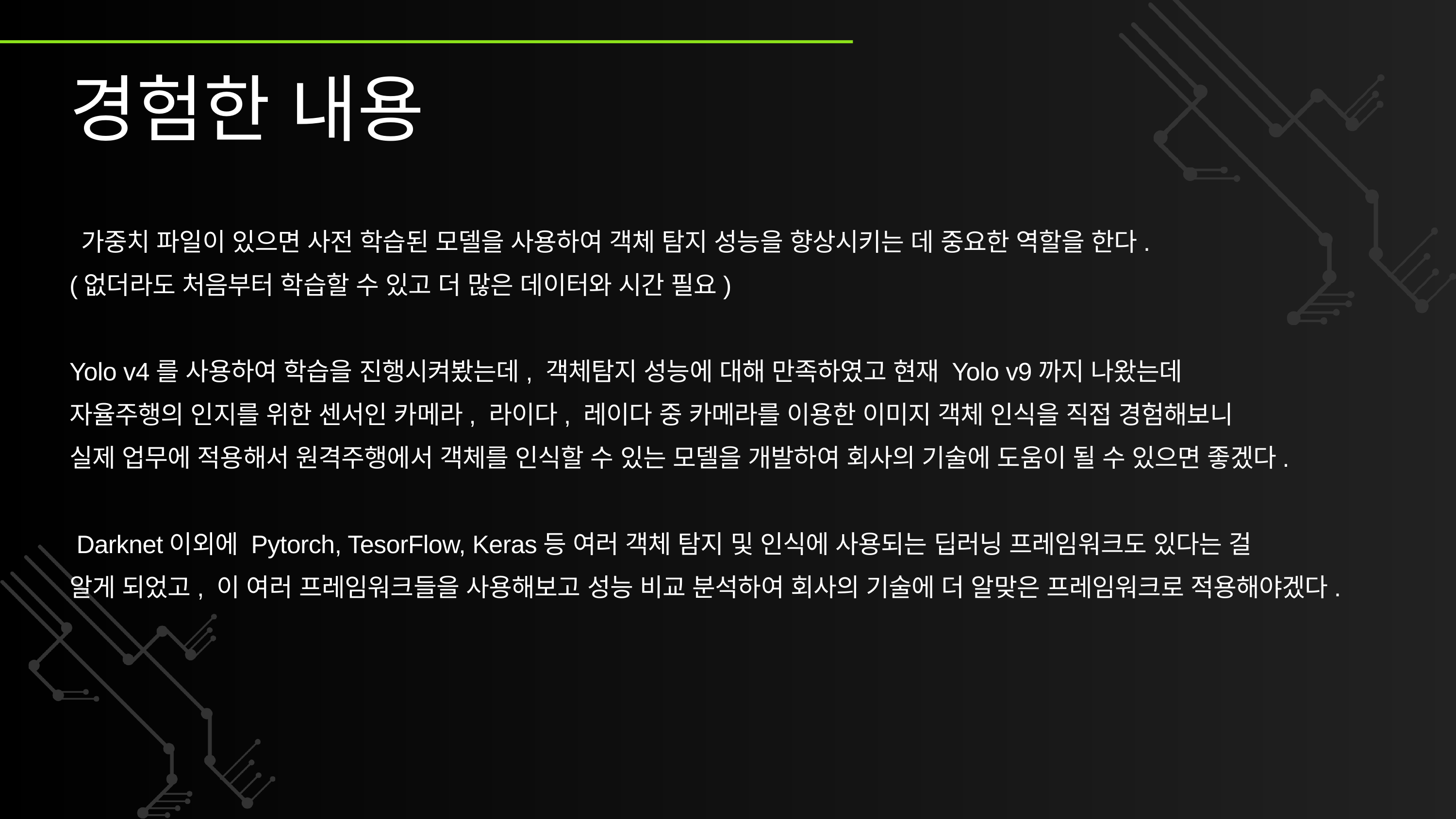

경험한 내용
 가중치 파일이 있으면 사전 학습된 모델을 사용하여 객체 탐지 성능을 향상시키는 데 중요한 역할을 한다.
(없더라도 처음부터 학습할 수 있고 더 많은 데이터와 시간 필요)

Yolo v4를 사용하여 학습을 진행시켜봤는데, 객체탐지 성능에 대해 만족하였고 현재 Yolo v9까지 나왔는데
자율주행의 인지를 위한 센서인 카메라, 라이다, 레이다 중 카메라를 이용한 이미지 객체 인식을 직접 경험해보니
실제 업무에 적용해서 원격주행에서 객체를 인식할 수 있는 모델을 개발하여 회사의 기술에 도움이 될 수 있으면 좋겠다.

 Darknet이외에 Pytorch, TesorFlow, Keras등 여러 객체 탐지 및 인식에 사용되는 딥러닝 프레임워크도 있다는 걸
알게 되었고, 이 여러 프레임워크들을 사용해보고 성능 비교 분석하여 회사의 기술에 더 알맞은 프레임워크로 적용해야겠다.